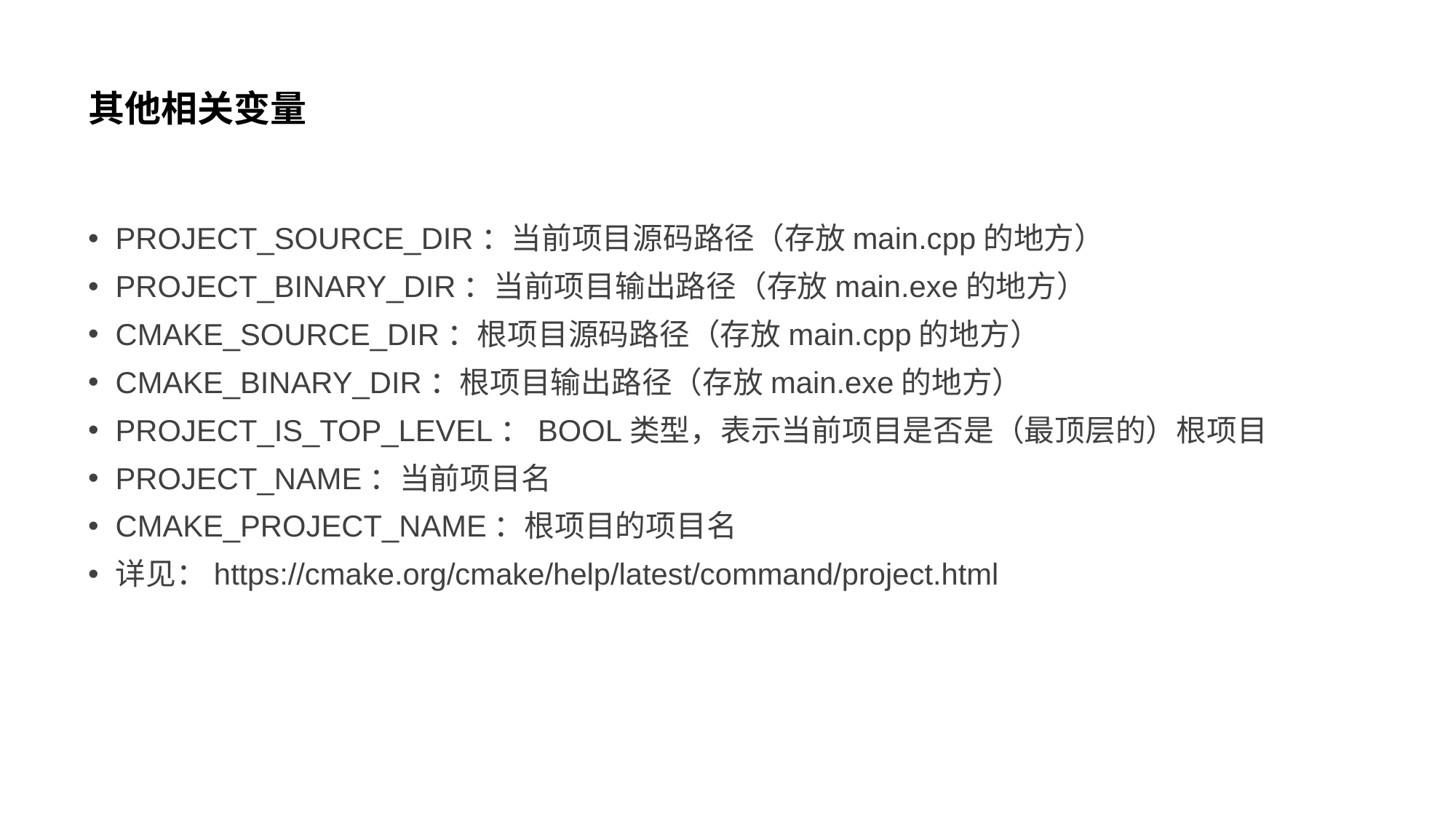

# 其他相关变量
PROJECT_SOURCE_DIR：当前项目源码路径（存放main.cpp的地方）
PROJECT_BINARY_DIR：当前项目输出路径（存放main.exe的地方）
CMAKE_SOURCE_DIR：根项目源码路径（存放main.cpp的地方）
CMAKE_BINARY_DIR：根项目输出路径（存放main.exe的地方）
PROJECT_IS_TOP_LEVEL：BOOL类型，表示当前项目是否是（最顶层的）根项目
PROJECT_NAME：当前项目名
CMAKE_PROJECT_NAME：根项目的项目名
详见：https://cmake.org/cmake/help/latest/command/project.html